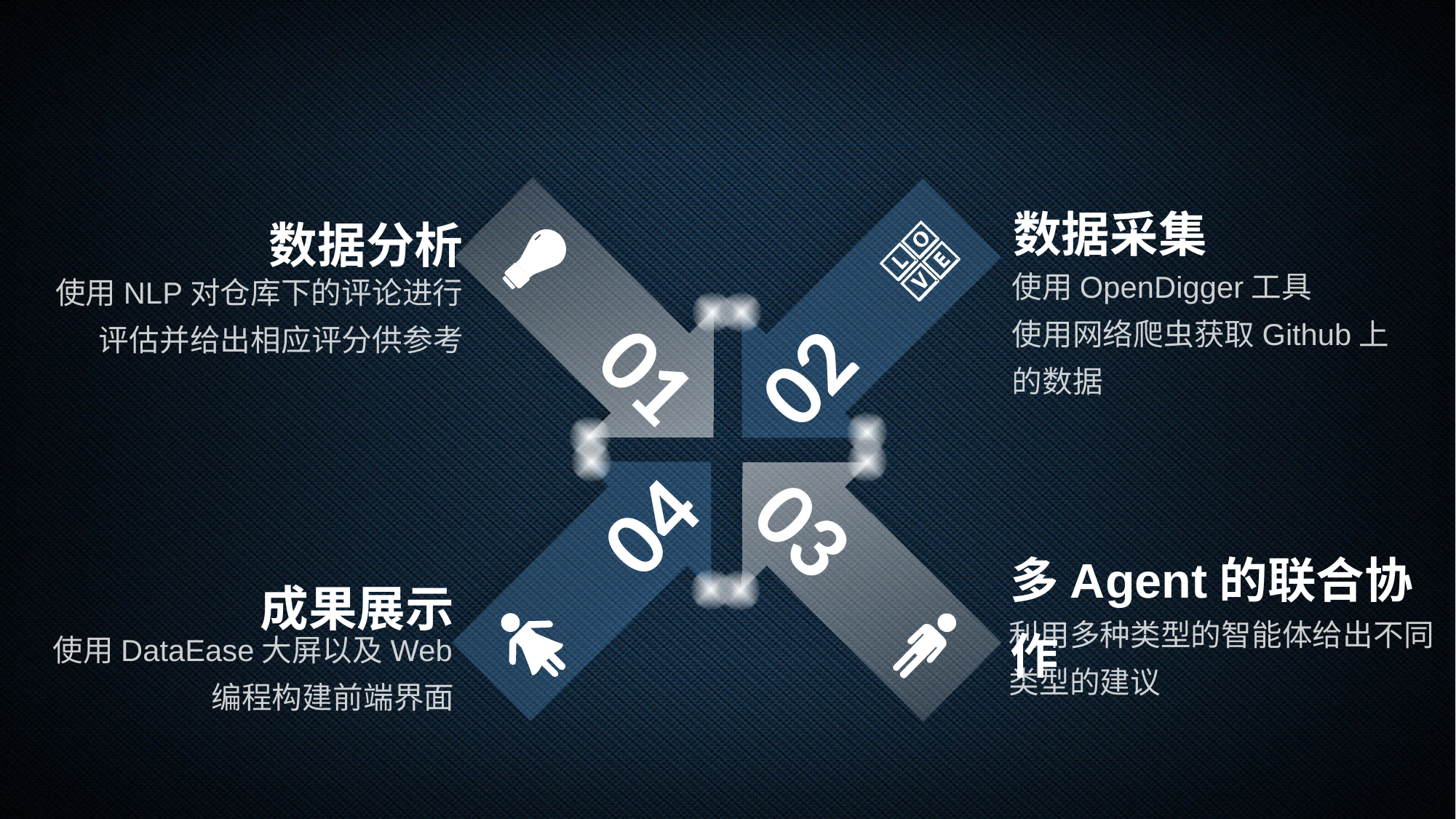

01

02
数据采集
使用OpenDigger工具
使用网络爬虫获取Github上的数据
数据分析
使用NLP对仓库下的评论进行评估并给出相应评分供参考

04

03

多Agent的联合协作

利用多种类型的智能体给出不同类型的建议
成果展示
使用DataEase大屏以及Web编程构建前端界面